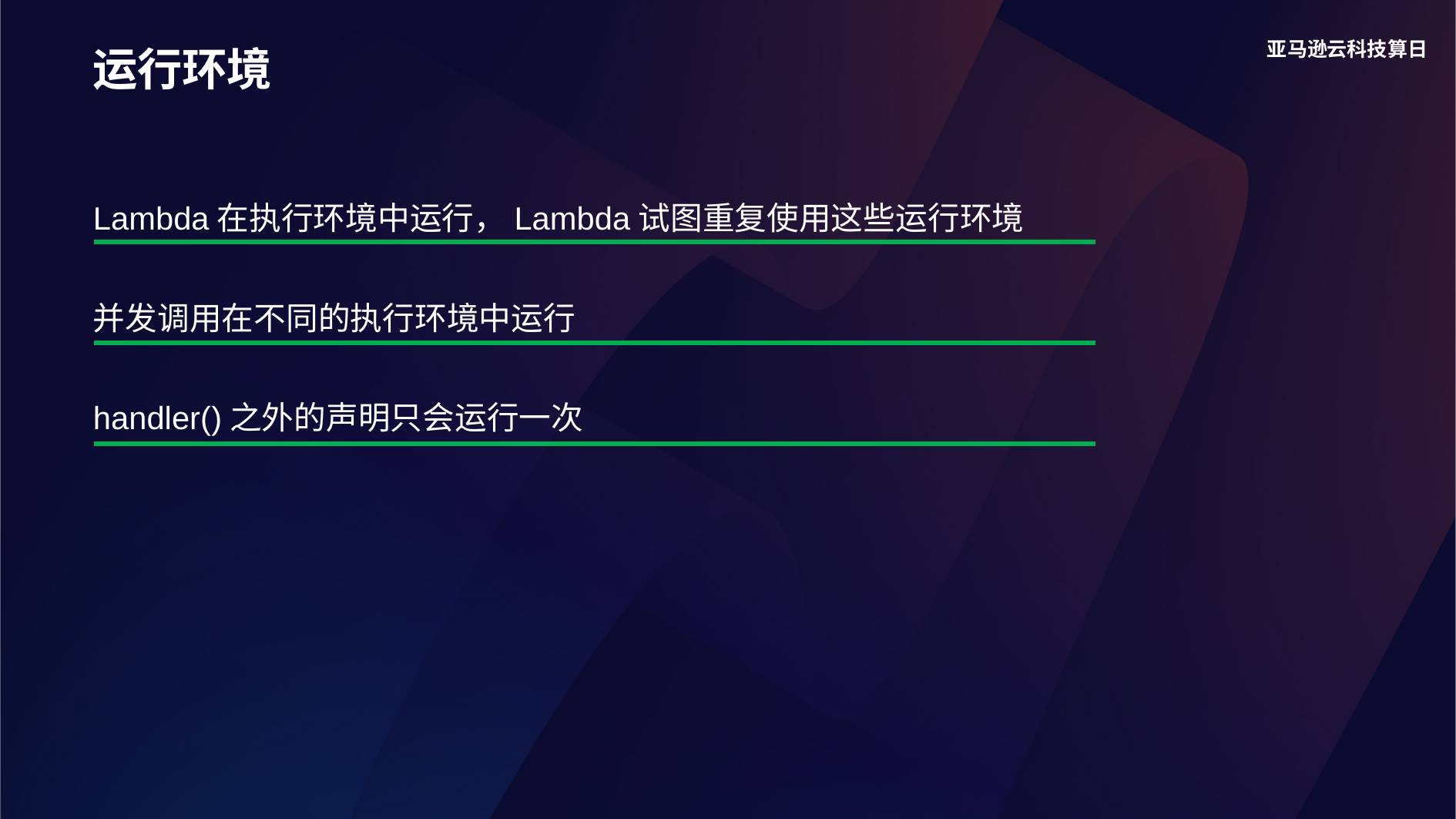

运行环境
Lambda在执行环境中运行，Lambda试图重复使用这些运行环境

并发调用在不同的执行环境中运行

handler()之外的声明只会运行一次